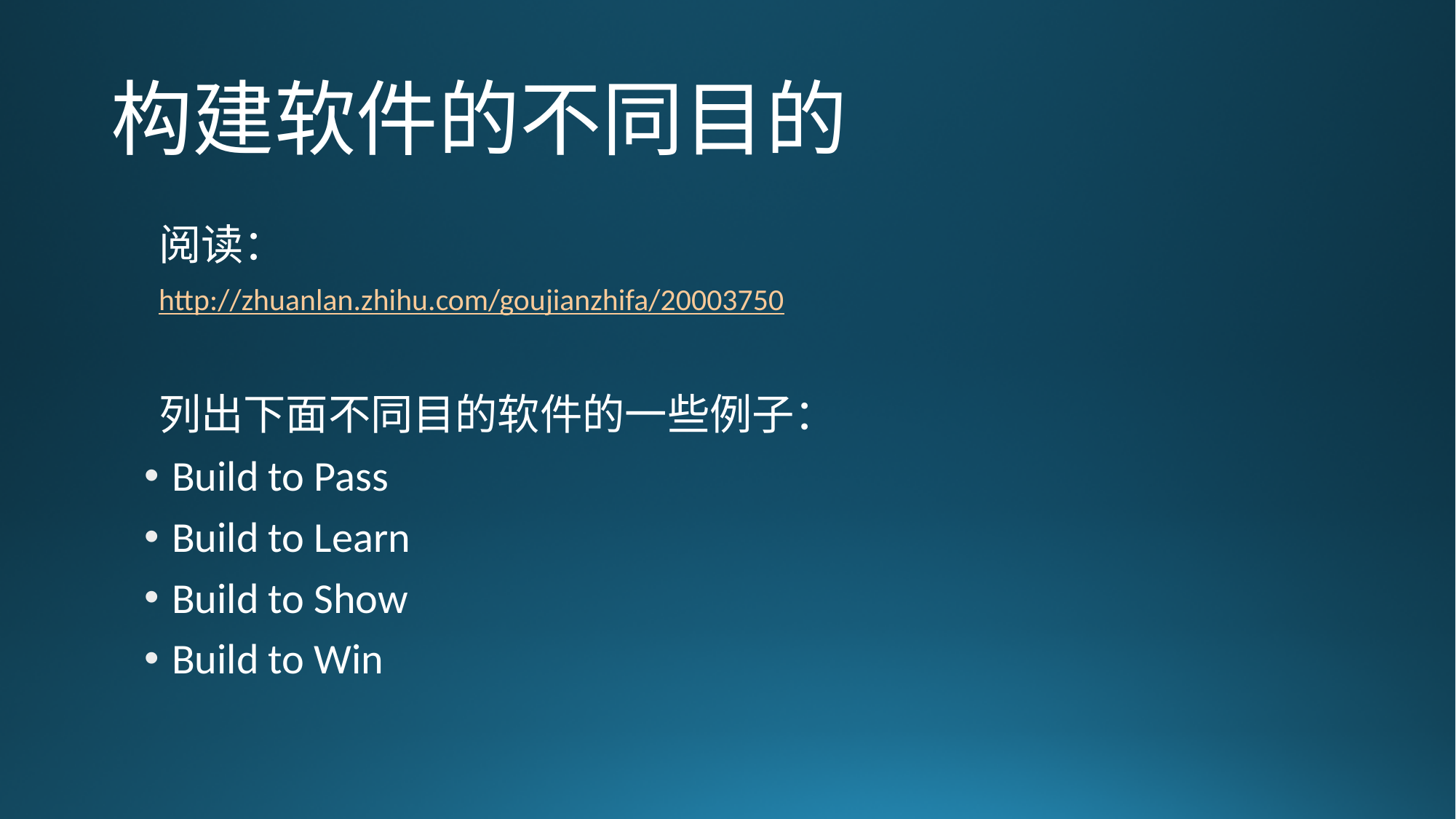

# 构建软件的不同目的
阅读：
http://zhuanlan.zhihu.com/goujianzhifa/20003750

列出下面不同目的软件的一些例子：
Build to Pass
Build to Learn
Build to Show
Build to Win